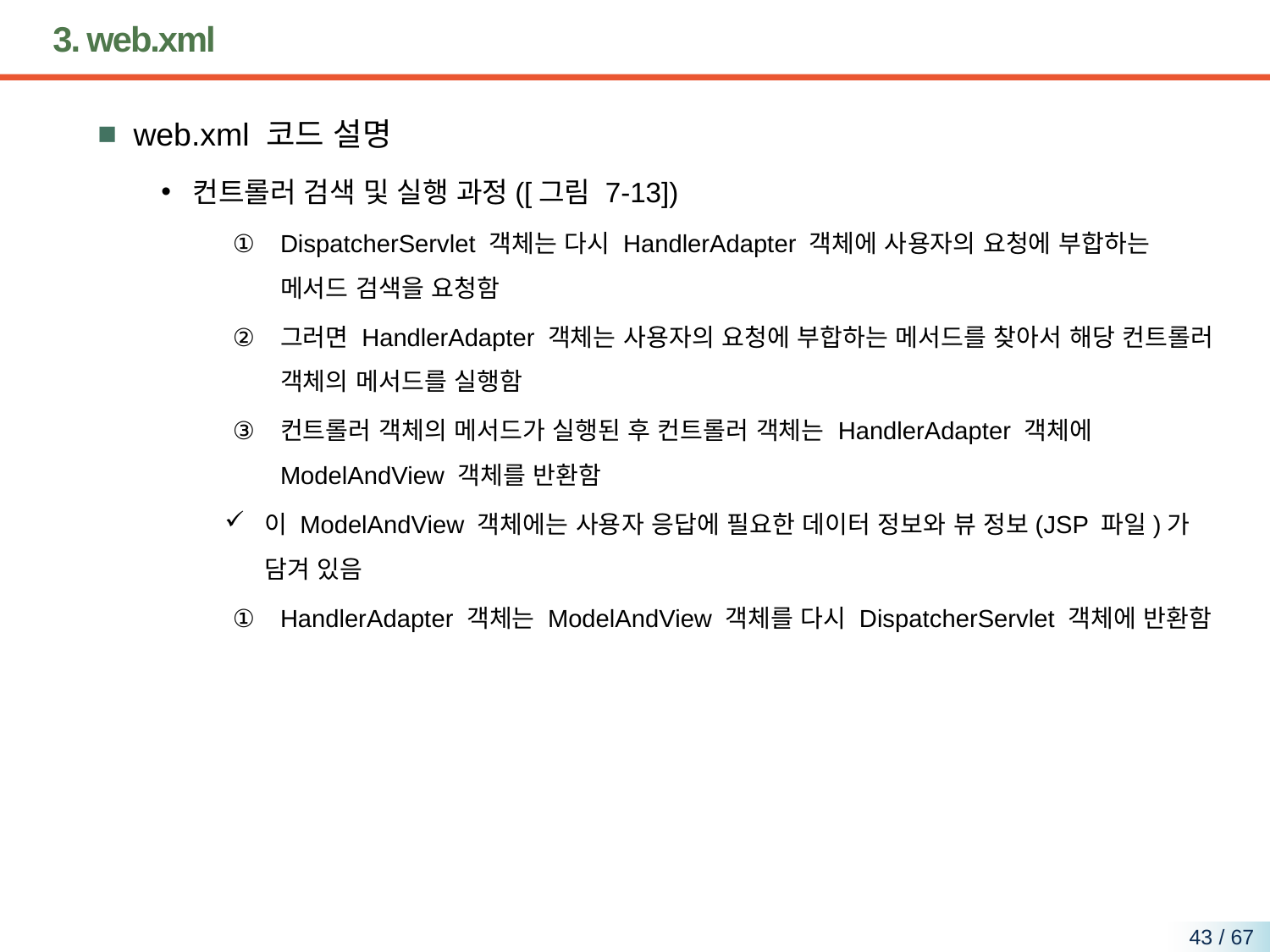

# 3. web.xml
web.xml 코드 설명
컨트롤러 검색 및 실행 과정([그림 7-13])
DispatcherServlet 객체는 다시 HandlerAdapter 객체에 사용자의 요청에 부합하는 메서드 검색을 요청함
그러면 HandlerAdapter 객체는 사용자의 요청에 부합하는 메서드를 찾아서 해당 컨트롤러 객체의 메서드를 실행함
컨트롤러 객체의 메서드가 실행된 후 컨트롤러 객체는 HandlerAdapter 객체에 ModelAndView 객체를 반환함
이 ModelAndView 객체에는 사용자 응답에 필요한 데이터 정보와 뷰 정보(JSP 파일)가 담겨 있음
HandlerAdapter 객체는 ModelAndView 객체를 다시 DispatcherServlet 객체에 반환함